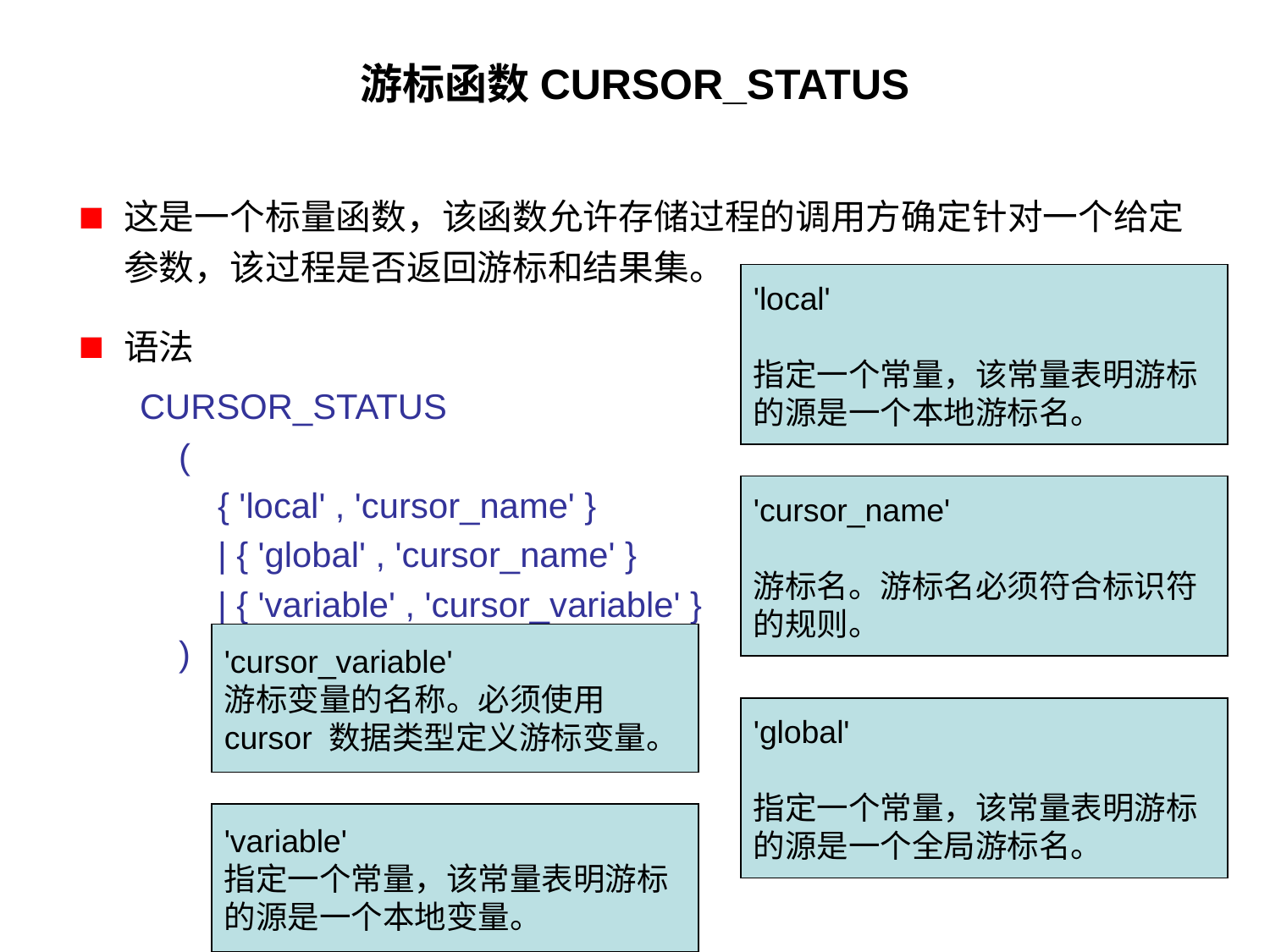

# 游标函数CURSOR_STATUS
这是一个标量函数，该函数允许存储过程的调用方确定针对一个给定参数，该过程是否返回游标和结果集。
语法
CURSOR_STATUS
    (
        { 'local' , 'cursor_name' }
        | { 'global' , 'cursor_name' }
        | { 'variable' , 'cursor_variable' }
    )

'local'

指定一个常量，该常量表明游标的源是一个本地游标名。
'cursor_name'

游标名。游标名必须符合标识符的规则。
'cursor_variable'
游标变量的名称。必须使用 cursor 数据类型定义游标变量。
'global'

指定一个常量，该常量表明游标的源是一个全局游标名。
'variable'
指定一个常量，该常量表明游标的源是一个本地变量。